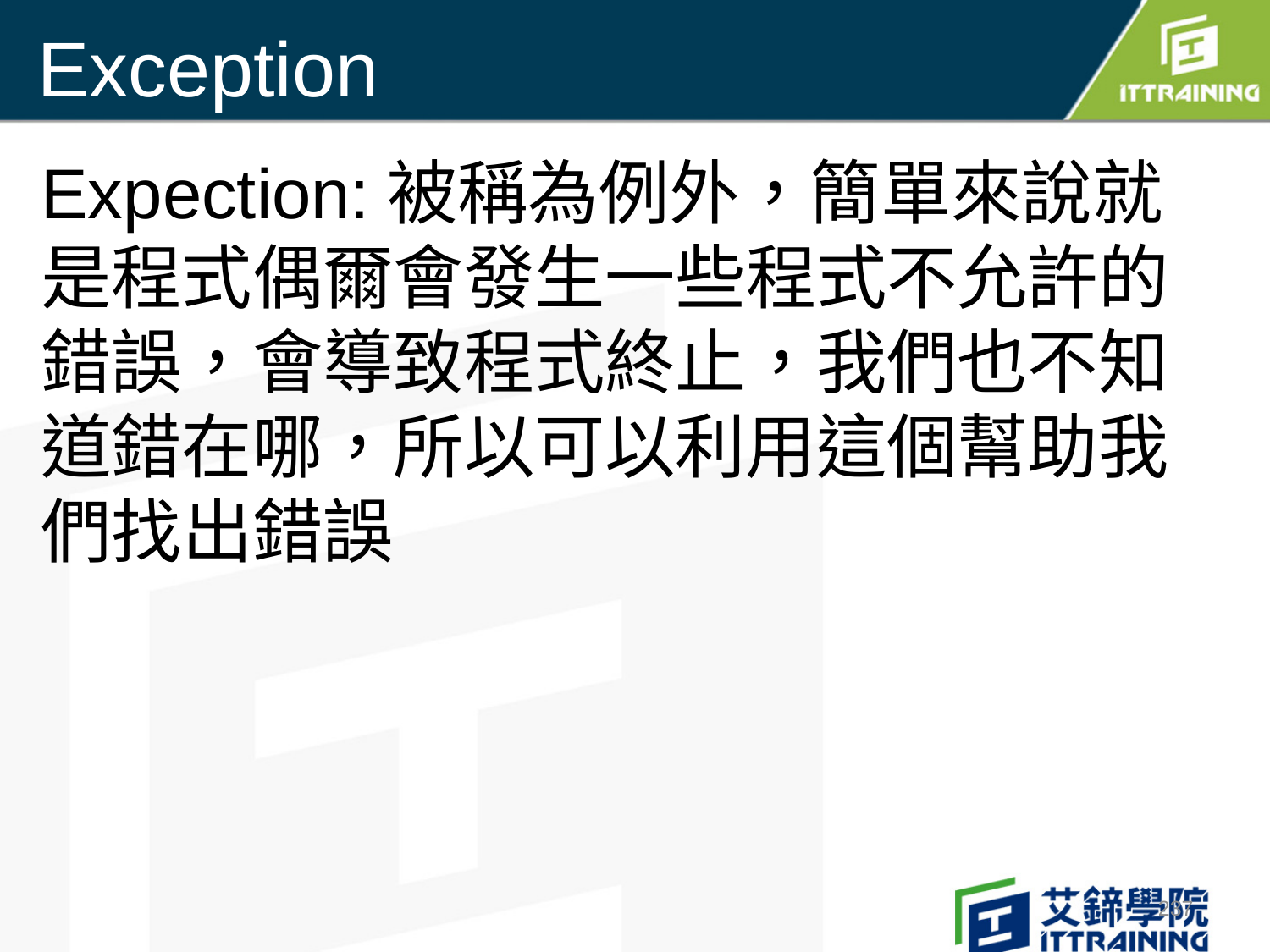

# Exception
Expection:被稱為例外，簡單來說就是程式偶爾會發生一些程式不允許的錯誤，會導致程式終止，我們也不知道錯在哪，所以可以利用這個幫助我們找出錯誤
237